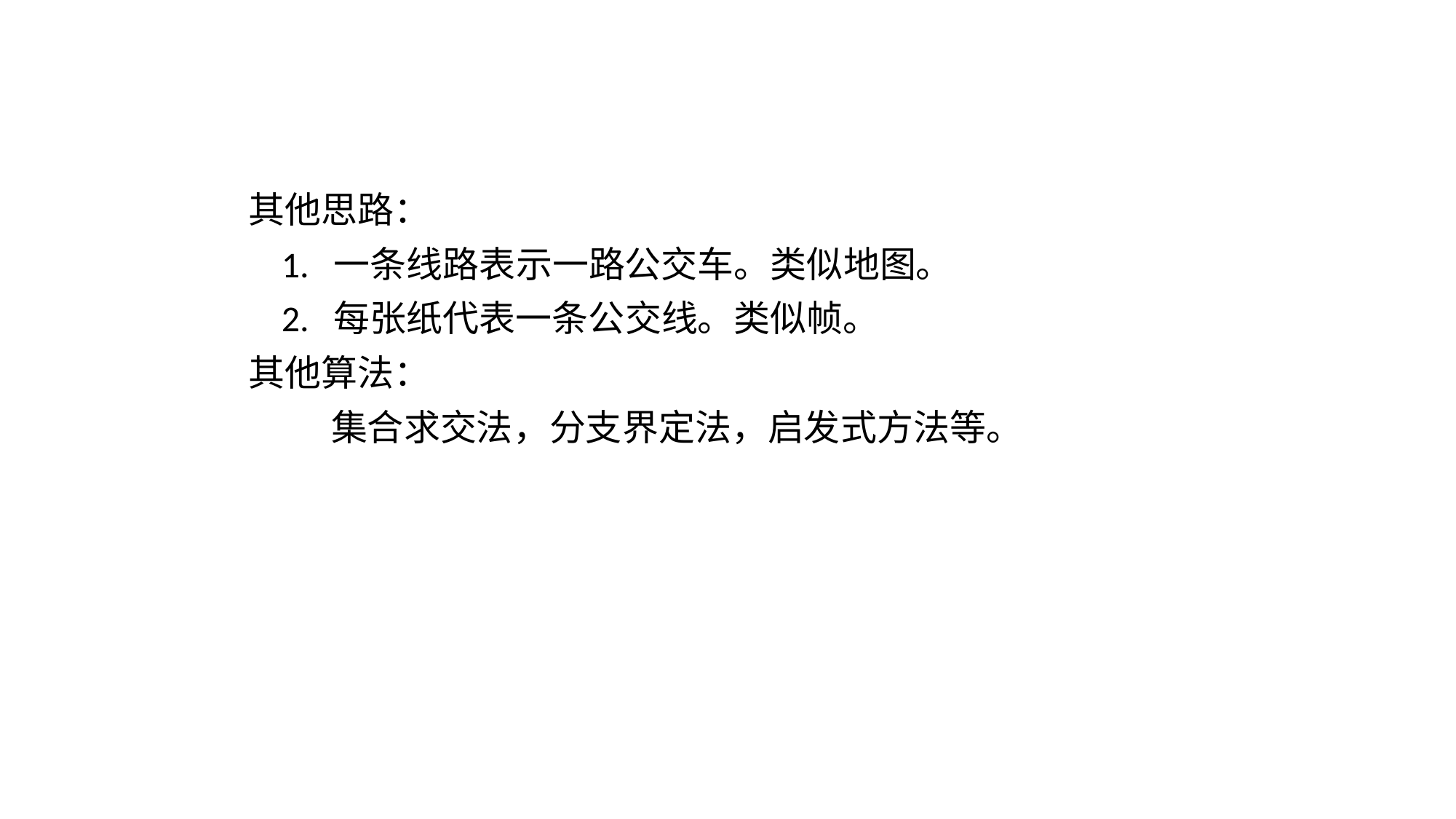

#
其他思路：
    1.  一条线路表示一路公交车。类似地图。
    2.  每张纸代表一条公交线。类似帧。
其他算法：
         集合求交法，分支界定法，启发式方法等。